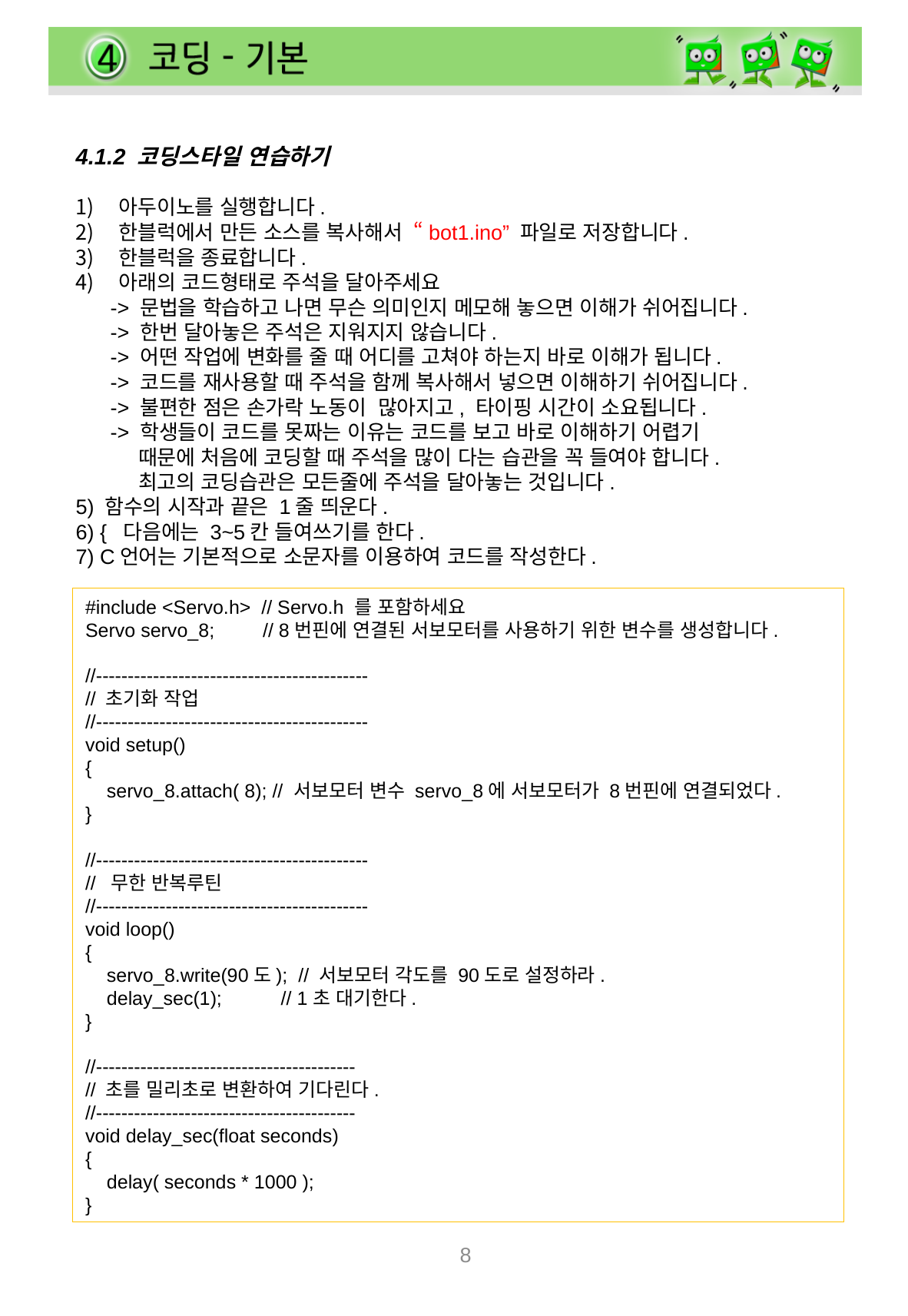

4.1.2 코딩스타일 연습하기

아두이노를 실행합니다.
한블럭에서 만든 소스를 복사해서  “bot1.ino” 파일로 저장합니다.
한블럭을 종료합니다.
아래의 코드형태로 주석을 달아주세요
      -> 문법을 학습하고 나면 무슨 의미인지 메모해 놓으면 이해가 쉬어집니다.
      -> 한번 달아놓은 주석은 지워지지 않습니다.
      -> 어떤 작업에 변화를 줄 때 어디를 고쳐야 하는지 바로 이해가 됩니다.
      -> 코드를 재사용할 때 주석을 함께 복사해서 넣으면 이해하기 쉬어집니다.
      -> 불편한 점은 손가락 노동이  많아지고, 타이핑 시간이 소요됩니다.
      -> 학생들이 코드를 못짜는 이유는 코드를 보고 바로 이해하기 어렵기
          때문에 처음에 코딩할 때 주석을 많이 다는 습관을 꼭 들여야 합니다.
          최고의 코딩습관은 모든줄에 주석을 달아놓는 것입니다.
5) 함수의 시작과 끝은 1줄 띄운다.
6) {  다음에는 3~5칸 들여쓰기를 한다.
7) C언어는 기본적으로 소문자를 이용하여 코드를 작성한다.
#include <Servo.h>  // Servo.h 를 포함하세요
Servo servo_8;         // 8번핀에 연결된 서보모터를 사용하기 위한 변수를 생성합니다.

//-------------------------------------------
// 초기화 작업
//-------------------------------------------
void setup()
{
    servo_8.attach( 8); // 서보모터 변수 servo_8에 서보모터가 8번핀에 연결되었다.
}

//-------------------------------------------
//  무한 반복루틴
//-------------------------------------------
void loop()
{
    servo_8.write(90도);  // 서보모터 각도를 90도로 설정하라.
    delay_sec(1);           // 1초 대기한다.
}

//-----------------------------------------
// 초를 밀리초로 변환하여 기다린다.
//-----------------------------------------
void delay_sec(float seconds)
{
    delay( seconds * 1000 );
}
8